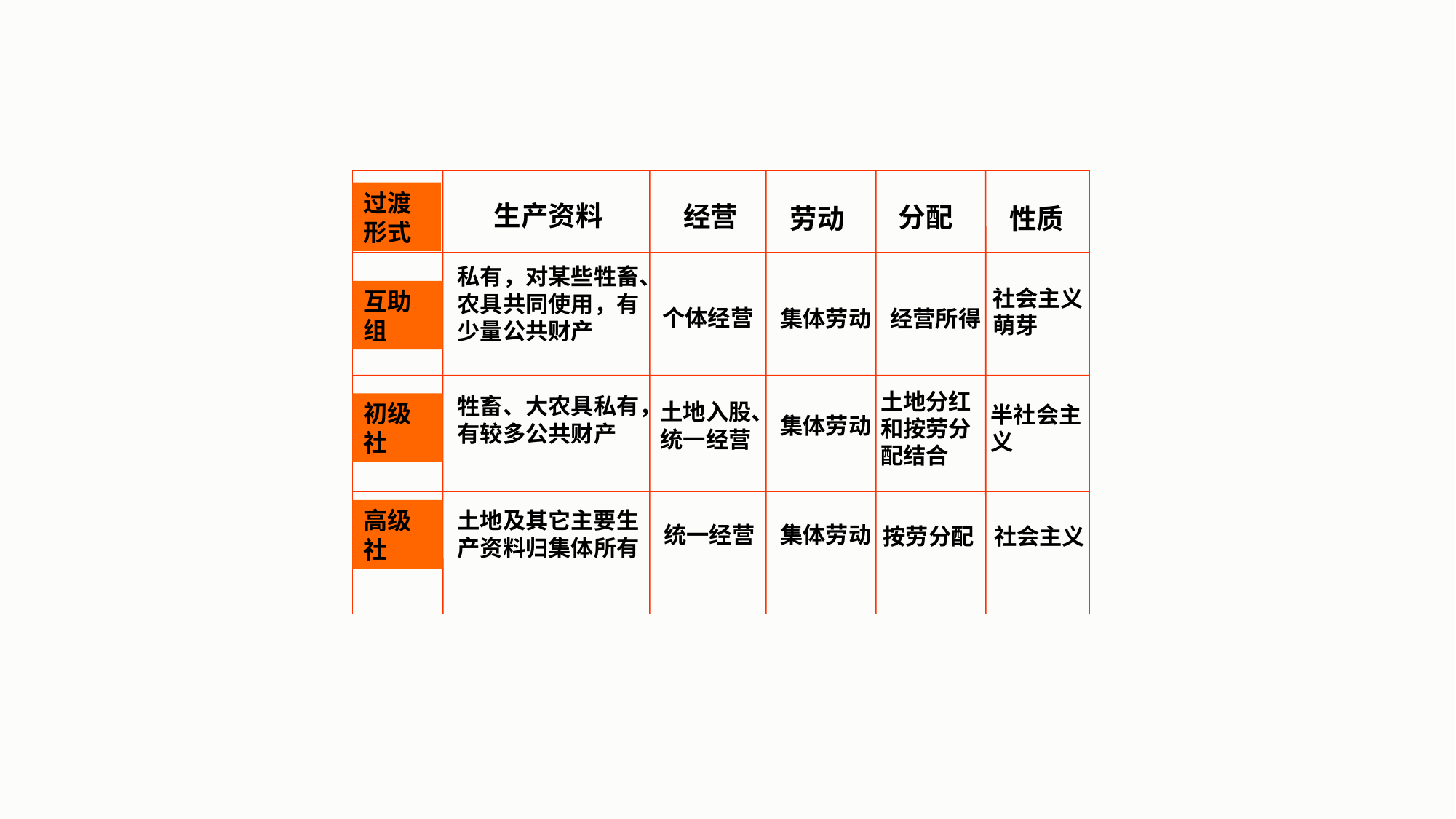

过渡
形式
生产资料
经营
分配
劳动
性质
私有，对某些牲畜、农具共同使用，有少量公共财产
社会主义萌芽
互助组
个体经营
集体劳动
经营所得
土地分红
和按劳分
配结合
牲畜、大农具私有，有较多公共财产
土地入股、统一经营
初级社
半社会主义
集体劳动
高级社
土地及其它主要生产资料归集体所有
集体劳动
统一经营
按劳分配
社会主义